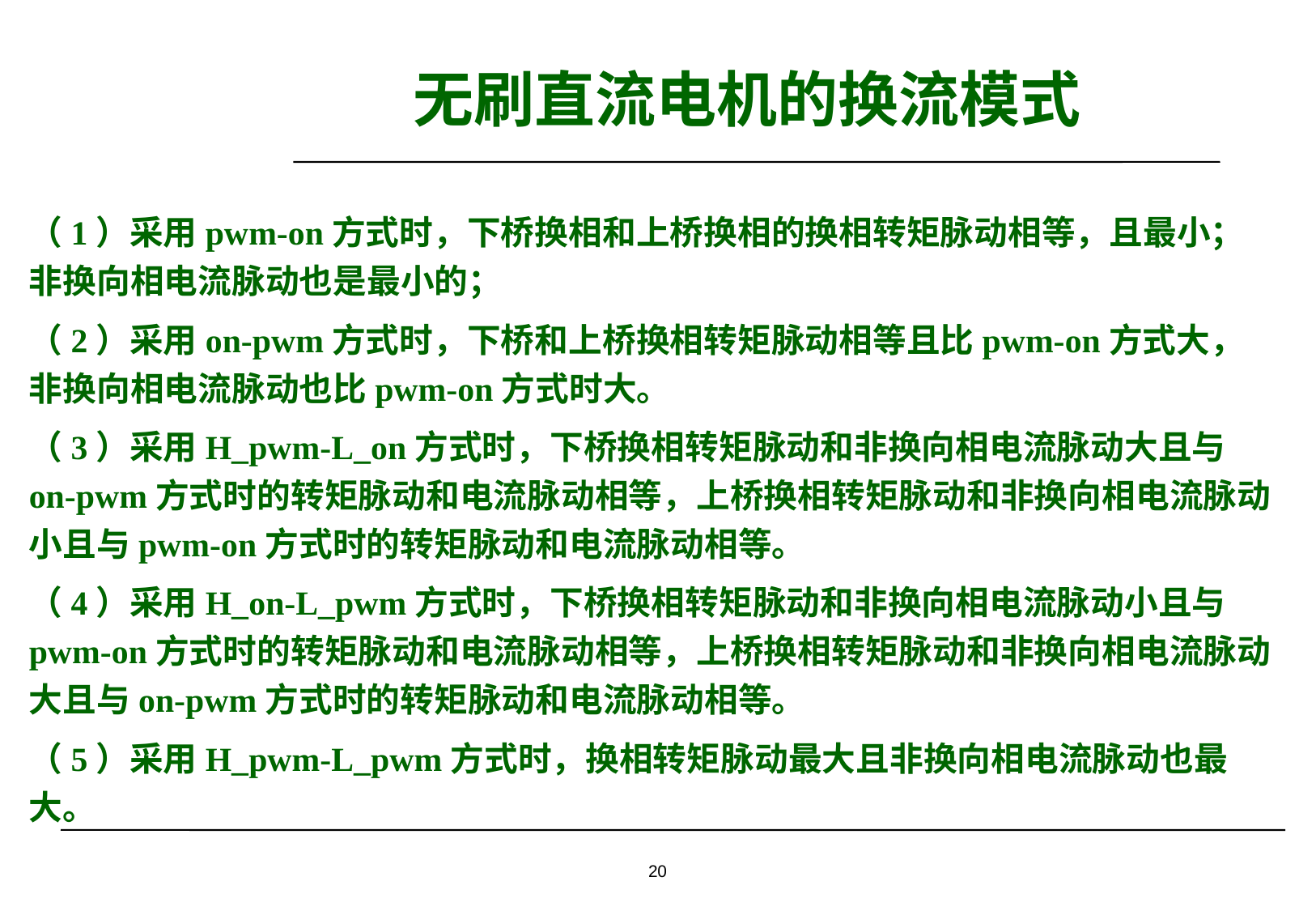

# 无刷直流电机的换流模式
（1）采用pwm-on方式时，下桥换相和上桥换相的换相转矩脉动相等，且最小；非换向相电流脉动也是最小的；
（2）采用on-pwm方式时，下桥和上桥换相转矩脉动相等且比pwm-on方式大，非换向相电流脉动也比pwm-on方式时大。
（3）采用H_pwm-L_on方式时，下桥换相转矩脉动和非换向相电流脉动大且与on-pwm方式时的转矩脉动和电流脉动相等，上桥换相转矩脉动和非换向相电流脉动小且与pwm-on方式时的转矩脉动和电流脉动相等。
（4）采用H_on-L_pwm方式时，下桥换相转矩脉动和非换向相电流脉动小且与pwm-on方式时的转矩脉动和电流脉动相等，上桥换相转矩脉动和非换向相电流脉动大且与on-pwm方式时的转矩脉动和电流脉动相等。
（5）采用H_pwm-L_pwm方式时，换相转矩脉动最大且非换向相电流脉动也最大。

20